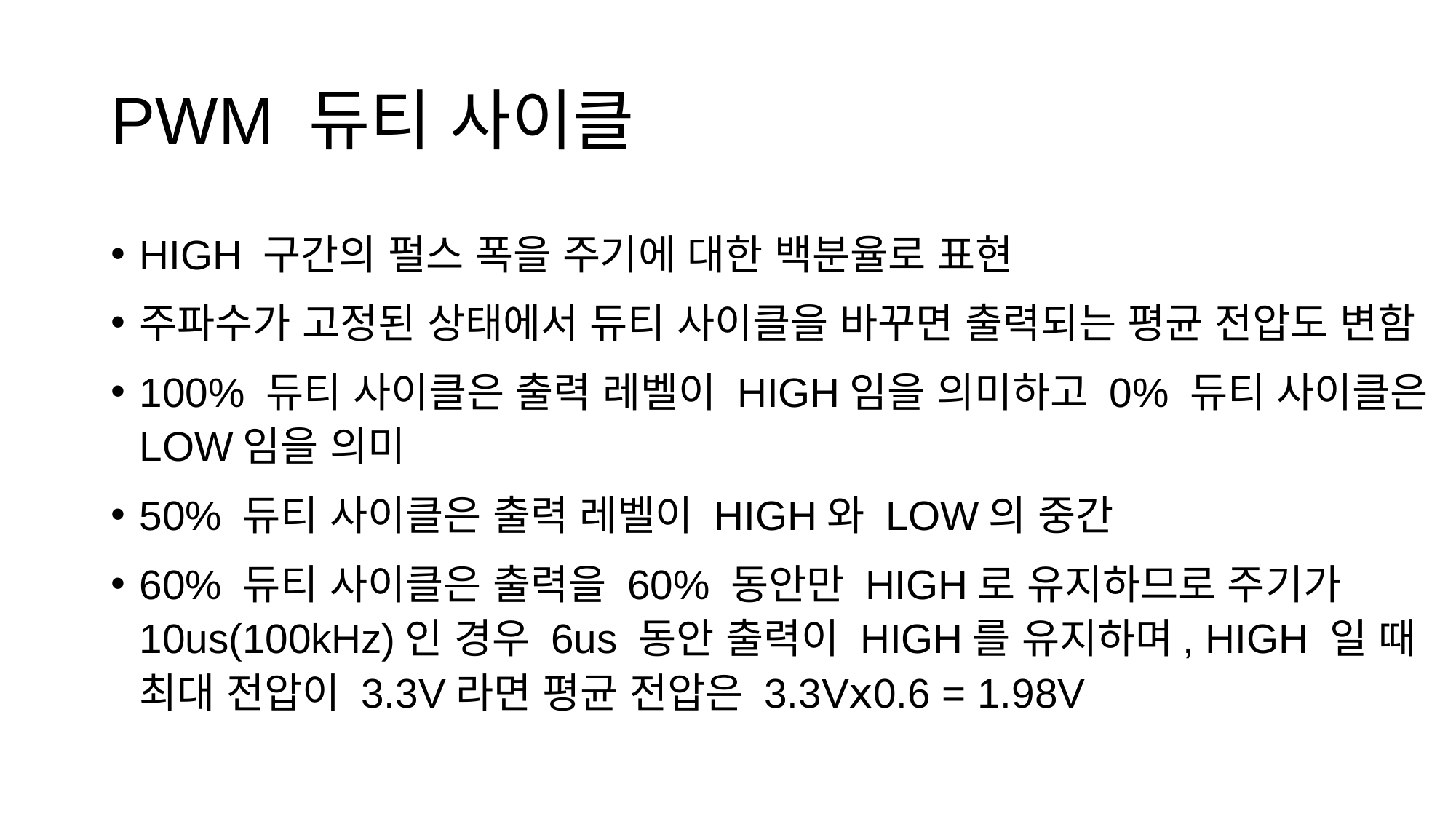

# PWM 듀티 사이클
HIGH 구간의 펄스 폭을 주기에 대한 백분율로 표현
주파수가 고정된 상태에서 듀티 사이클을 바꾸면 출력되는 평균 전압도 변함
100% 듀티 사이클은 출력 레벨이 HIGH임을 의미하고 0% 듀티 사이클은 LOW임을 의미
50% 듀티 사이클은 출력 레벨이 HIGH와 LOW의 중간
60% 듀티 사이클은 출력을 60% 동안만 HIGH로 유지하므로 주기가 10us(100kHz)인 경우 6us 동안 출력이 HIGH를 유지하며, HIGH 일 때
최대 전압이 3.3V라면 평균 전압은 3.3Vⅹ0.6 = 1.98V